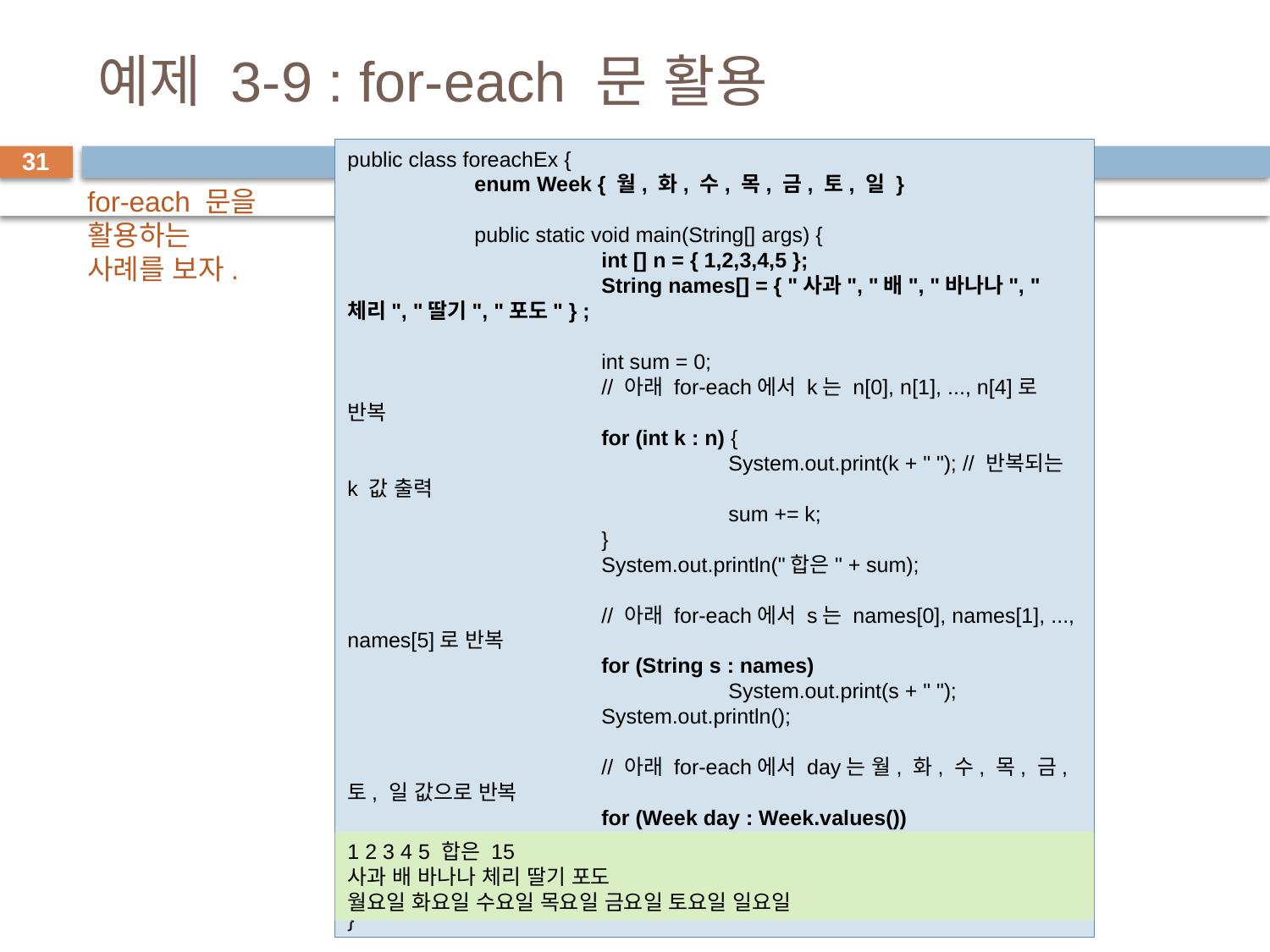

# 예제 3-9 : for-each 문 활용
public class foreachEx {
	enum Week { 월, 화, 수, 목, 금, 토, 일 }

	public static void main(String[] args) {
		int [] n = { 1,2,3,4,5 };
		String names[] = { "사과", "배", "바나나", "체리", "딸기", "포도" } ;

		int sum = 0;
		// 아래 for-each에서 k는 n[0], n[1], ..., n[4]로 반복
		for (int k : n) {
			System.out.print(k + " "); // 반복되는 k 값 출력
			sum += k;
		}
		System.out.println("합은" + sum);

		// 아래 for-each에서 s는 names[0], names[1], ..., names[5]로 반복
		for (String s : names)
			System.out.print(s + " ");
		System.out.println();

		// 아래 for-each에서 day는 월, 화, 수, 목, 금, 토, 일 값으로 반복
		for (Week day : Week.values())
			System.out.print(day + "요일 ");
		System.out.println();
	}
}
31
for-each 문을
활용하는
사례를 보자.
1 2 3 4 5 합은 15
사과 배 바나나 체리 딸기 포도
월요일 화요일 수요일 목요일 금요일 토요일 일요일